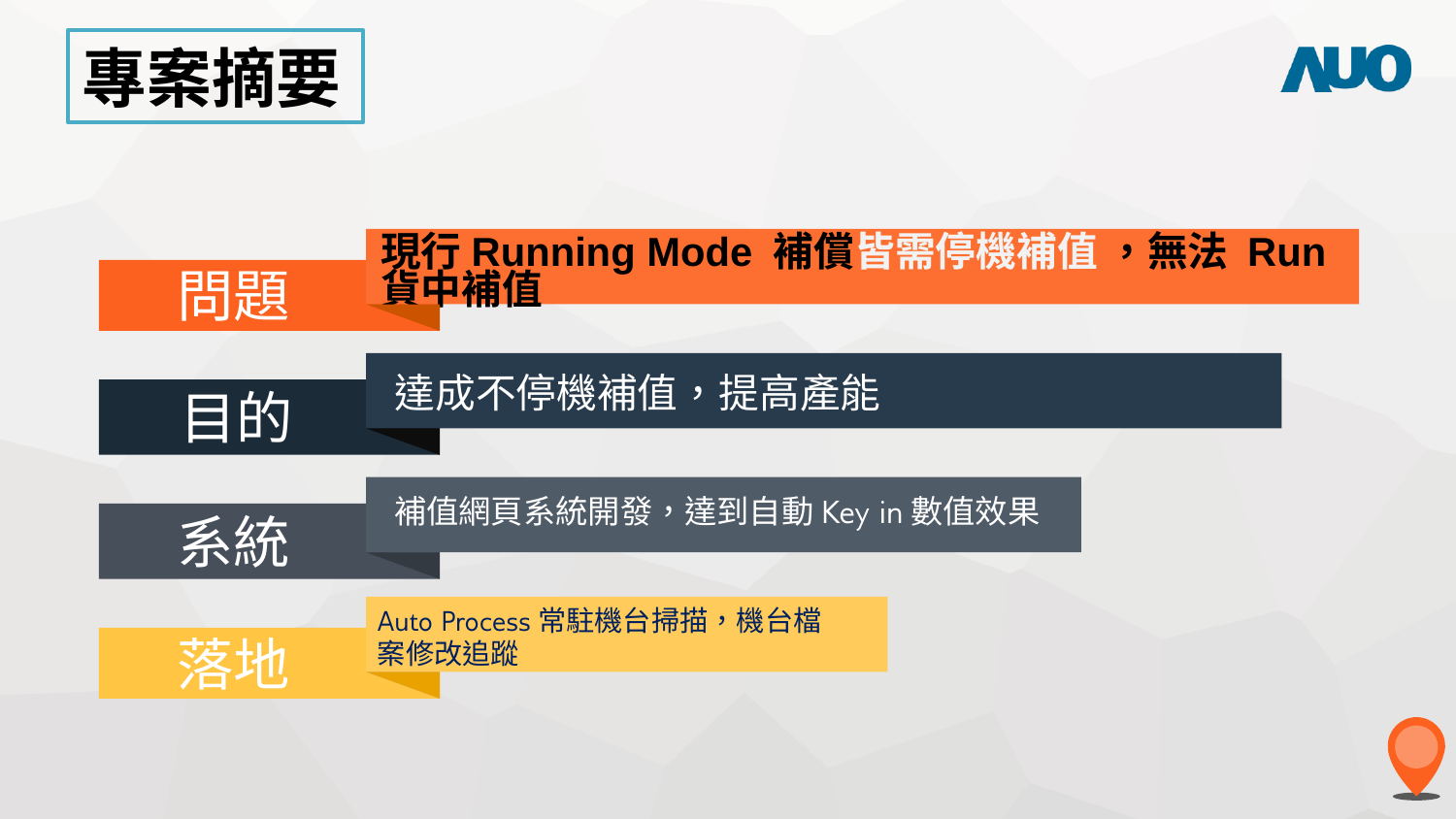

專案摘要
現行Running Mode 補償皆需停機補值 ，無法 Run 貨中補值

問題

達成不停機補值，提高產能
目的

補值網頁系統開發，達到自動Key in數值效果
系統

Auto Process常駐機台掃描，機台檔案修改追蹤

落地